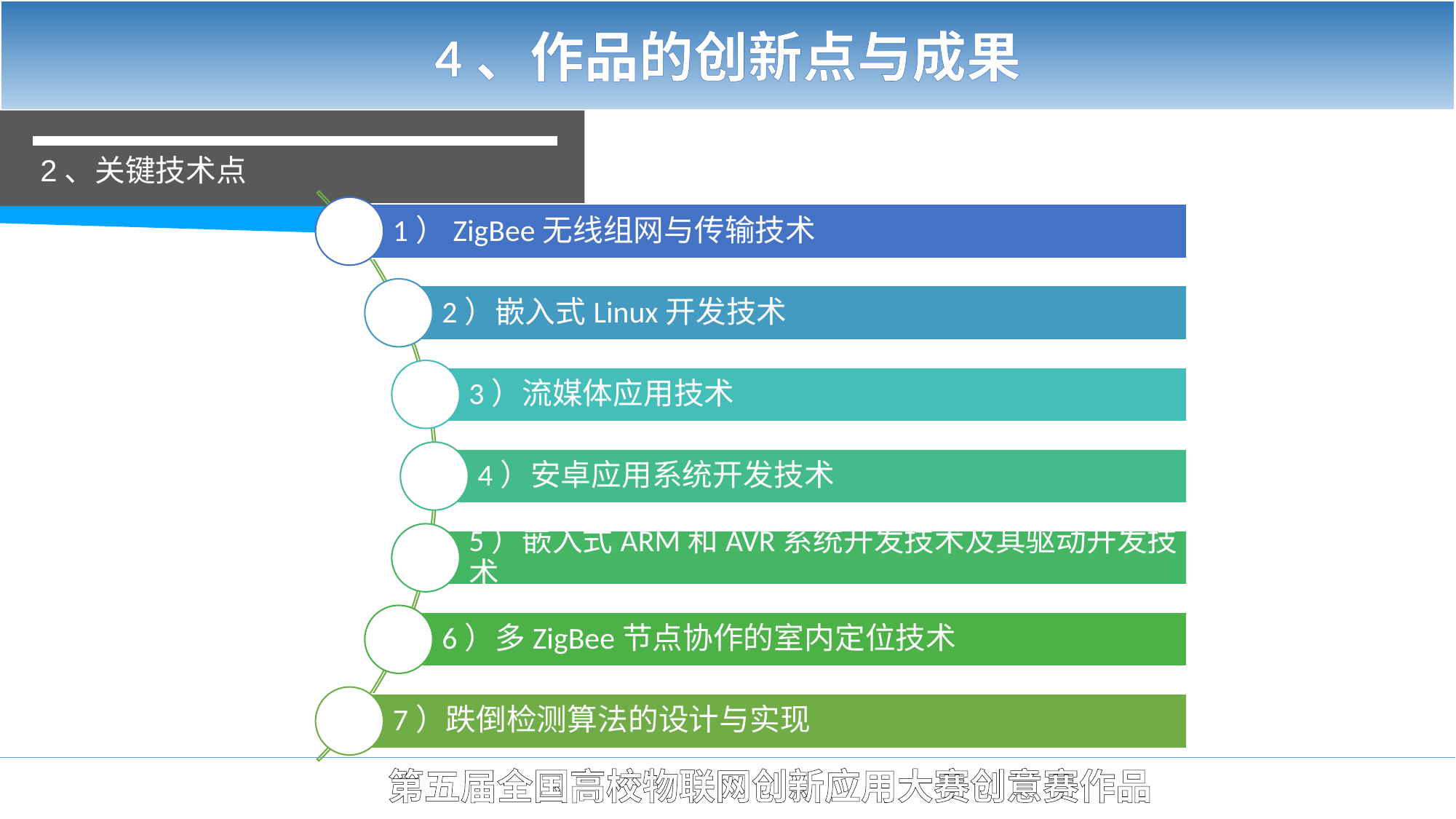

4、作品的创新点与成果

2、关键技术点
1）ZigBee无线组网与传输技术
2）嵌入式Linux开发技术
3）流媒体应用技术
4）安卓应用系统开发技术
5）嵌入式ARM和AVR系统开发技术及其驱动开发技术
6）多ZigBee节点协作的室内定位技术
7）跌倒检测算法的设计与实现
第五届全国高校物联网创新应用大赛创意赛作品